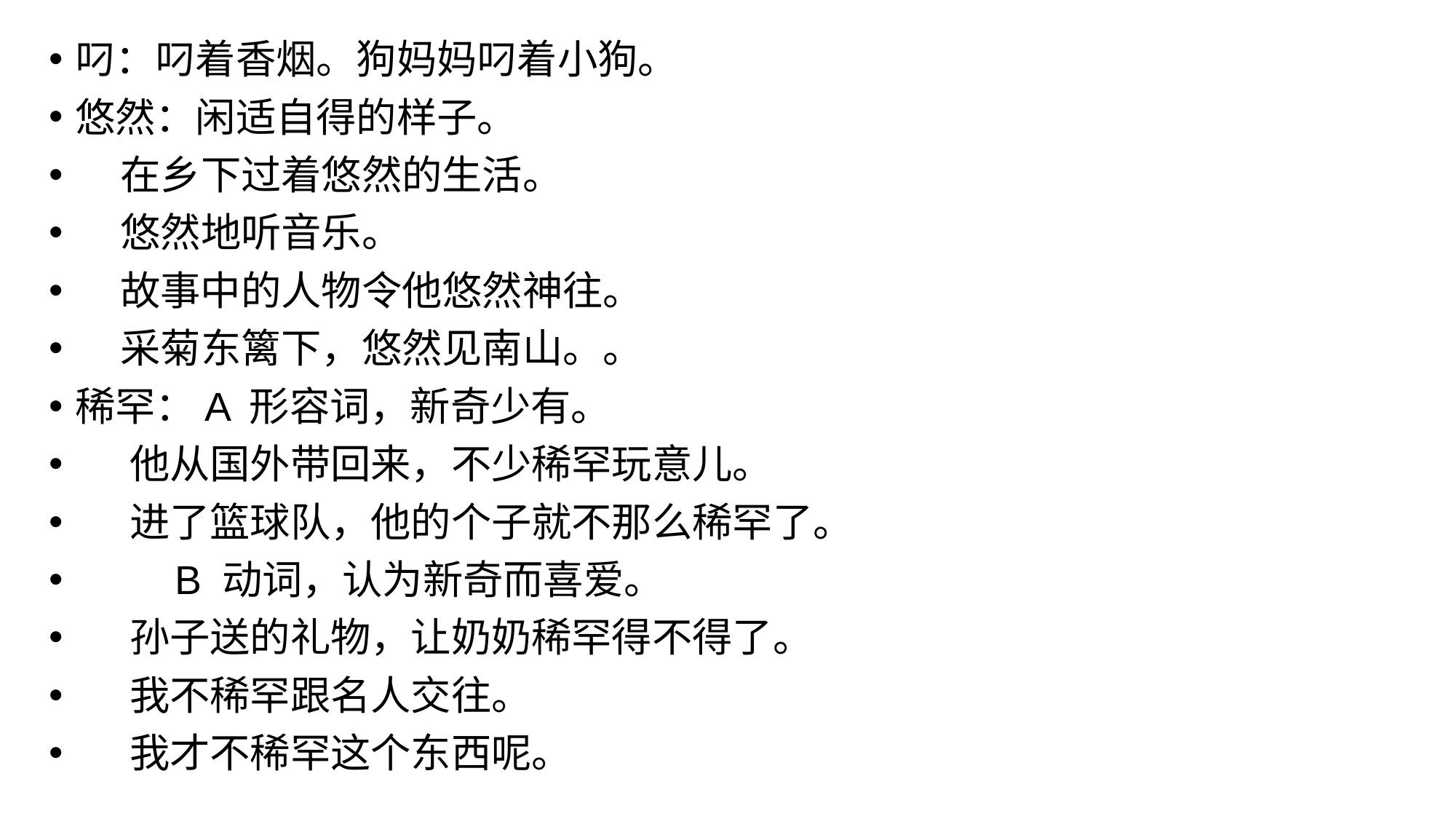

叼：叼着香烟。狗妈妈叼着小狗。
悠然：闲适自得的样子。
    在乡下过着悠然的生活。
    悠然地听音乐。
    故事中的人物令他悠然神往。
    采菊东篱下，悠然见南山。。
稀罕：A 形容词，新奇少有。
     他从国外带回来，不少稀罕玩意儿。
     进了篮球队，他的个子就不那么稀罕了。
         B 动词，认为新奇而喜爱。
     孙子送的礼物，让奶奶稀罕得不得了。
     我不稀罕跟名人交往。
     我才不稀罕这个东西呢。
#